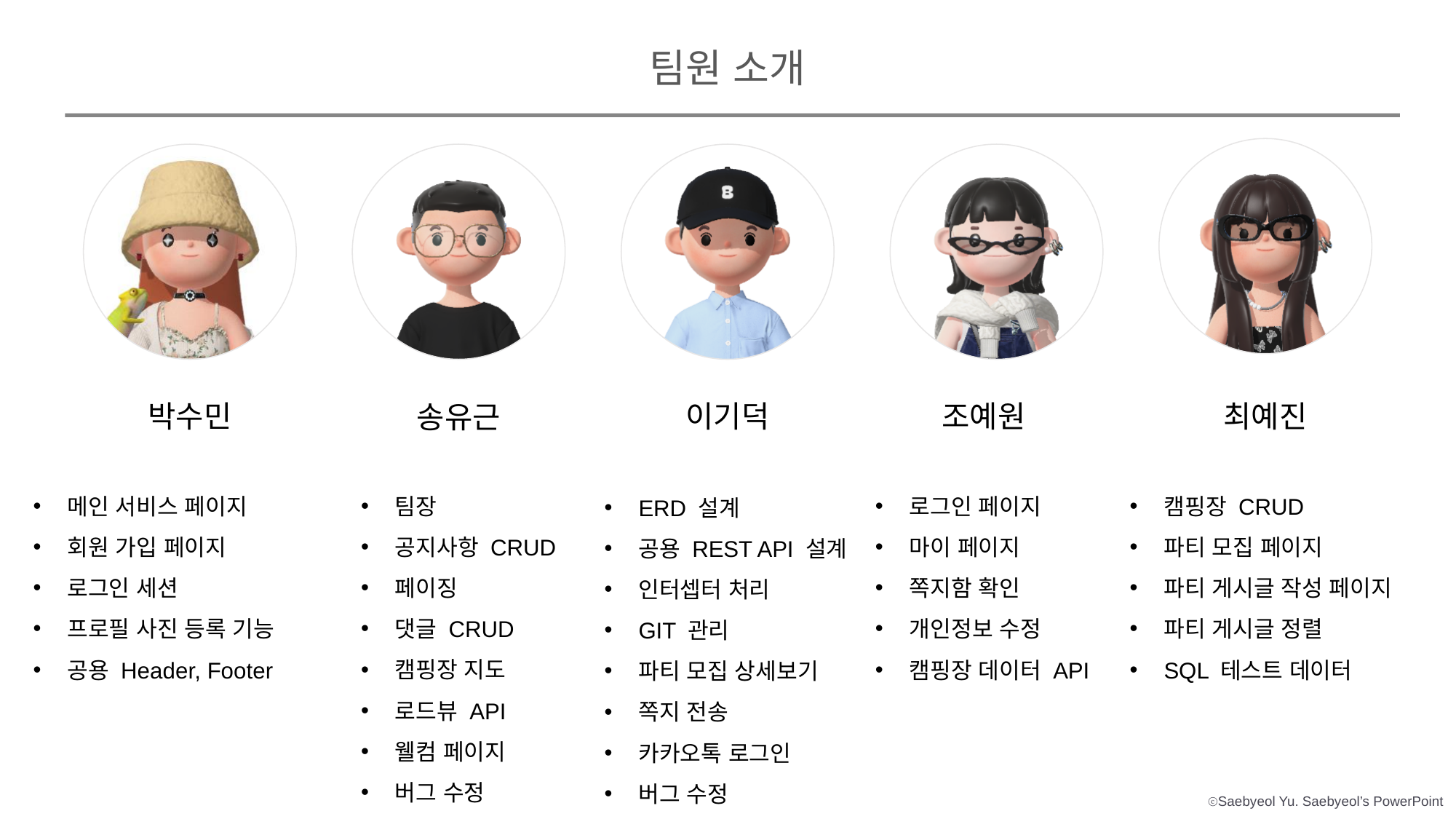

팀원 소개

박수민
이기덕
조예원
최예진
송유근
메인 서비스 페이지
회원 가입 페이지
로그인 세션
프로필 사진 등록 기능
공용 Header, Footer
팀장
공지사항 CRUD
페이징
댓글 CRUD
캠핑장 지도
로드뷰 API
웰컴 페이지
버그 수정
로그인 페이지
마이 페이지
쪽지함 확인
개인정보 수정
캠핑장 데이터 API
캠핑장 CRUD
파티 모집 페이지
파티 게시글 작성 페이지
파티 게시글 정렬
SQL 테스트 데이터
ERD 설계
공용 REST API 설계
인터셉터 처리
GIT 관리
파티 모집 상세보기
쪽지 전송
카카오톡 로그인
버그 수정